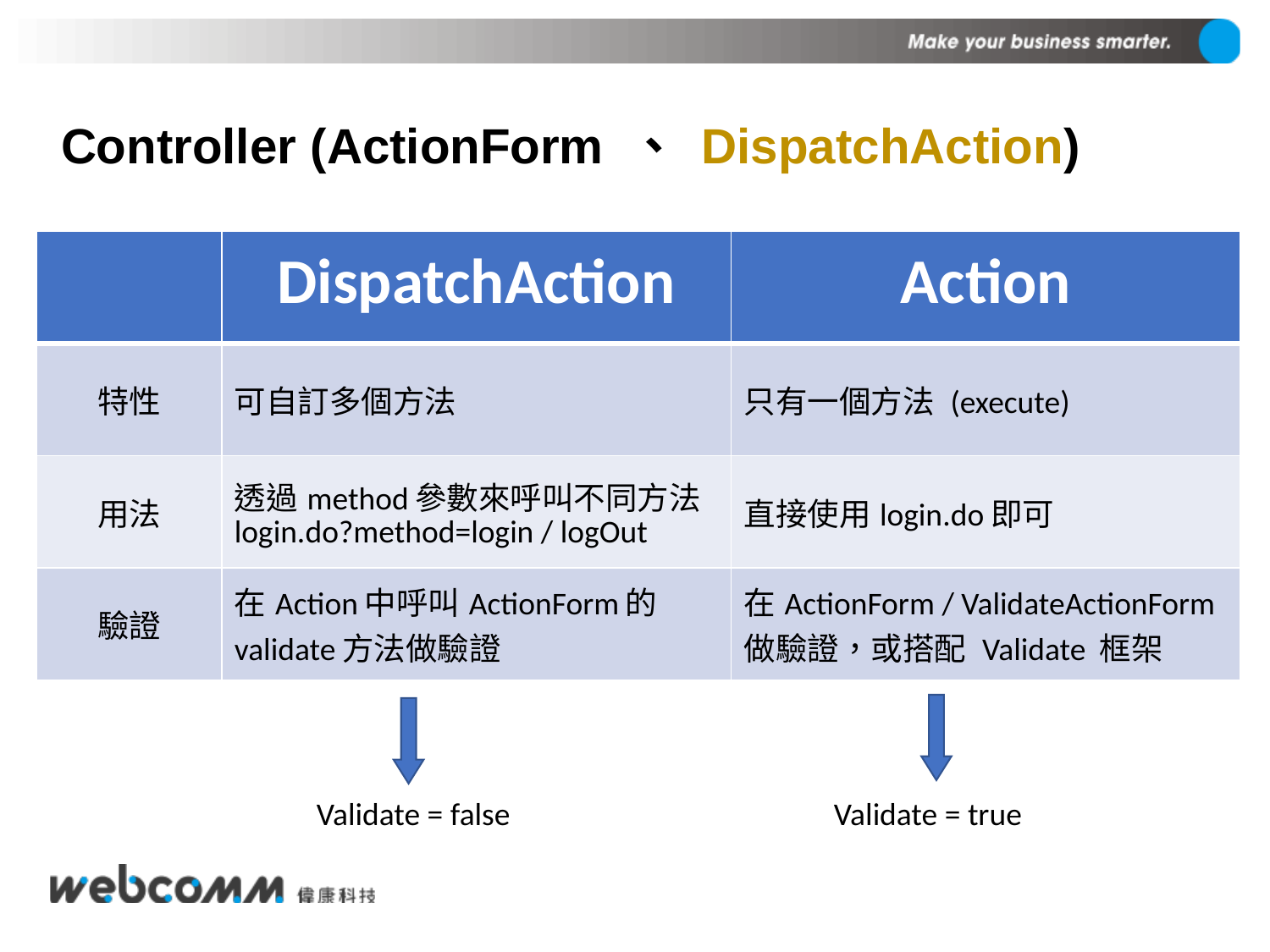

# Controller (ActionForm 、 DispatchAction)
|  | DispatchAction | Action |
| --- | --- | --- |
| 特性 | 可自訂多個方法 | 只有一個方法 (execute) |
| 用法 | 透過method參數來呼叫不同方法 login.do?method=login / logOut | 直接使用login.do即可 |
| 驗證 | 在Action中呼叫ActionForm的validate方法做驗證 | 在ActionForm / ValidateActionForm 做驗證，或搭配 Validate 框架 |

Validate = false
Validate = true